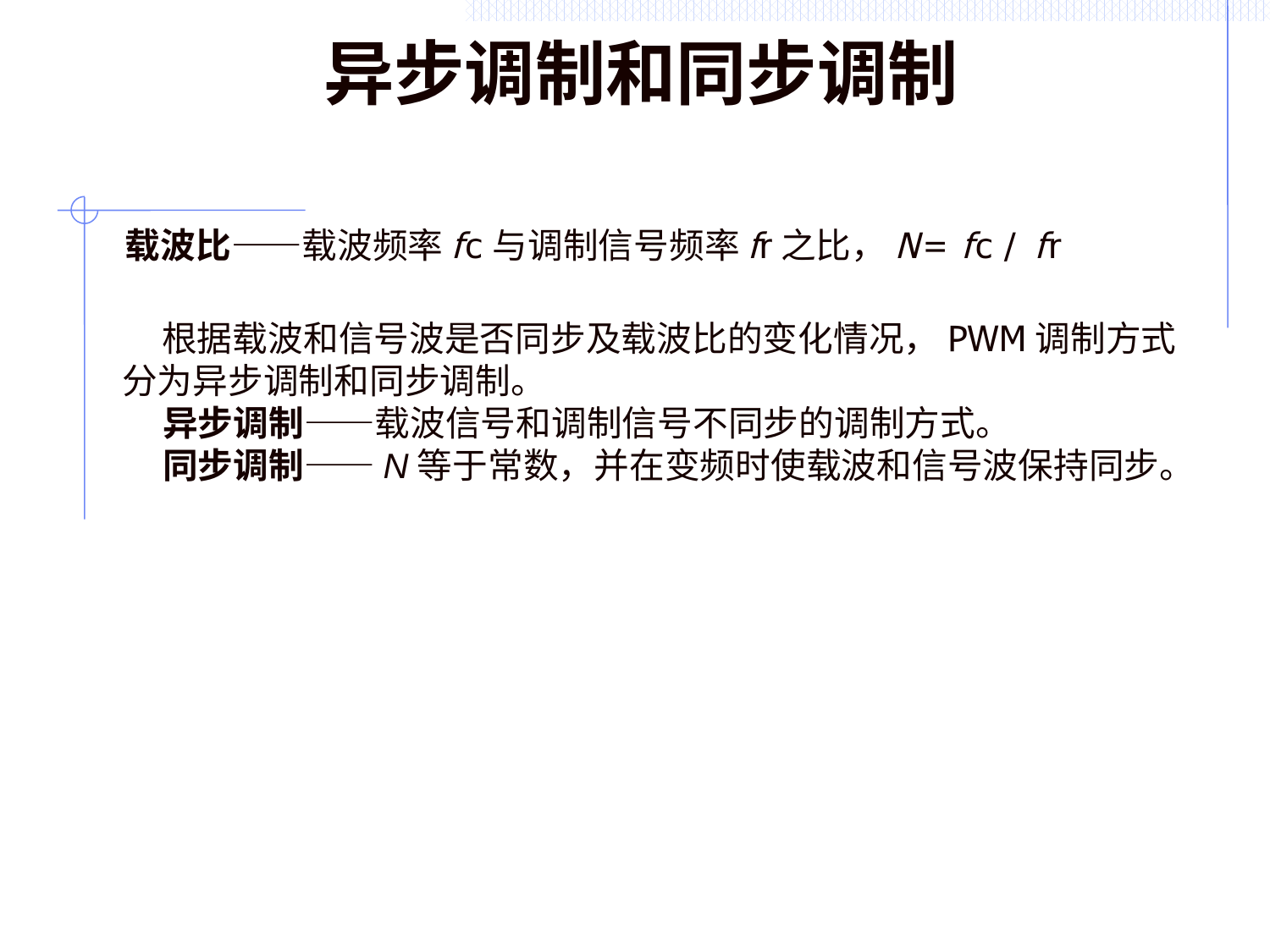

# 异步调制和同步调制
载波比——载波频率fc与调制信号频率fr之比，N= fc / fr
    根据载波和信号波是否同步及载波比的变化情况，PWM调制方式分为异步调制和同步调制。
    异步调制——载波信号和调制信号不同步的调制方式。
    同步调制——N等于常数，并在变频时使载波和信号波保持同步。